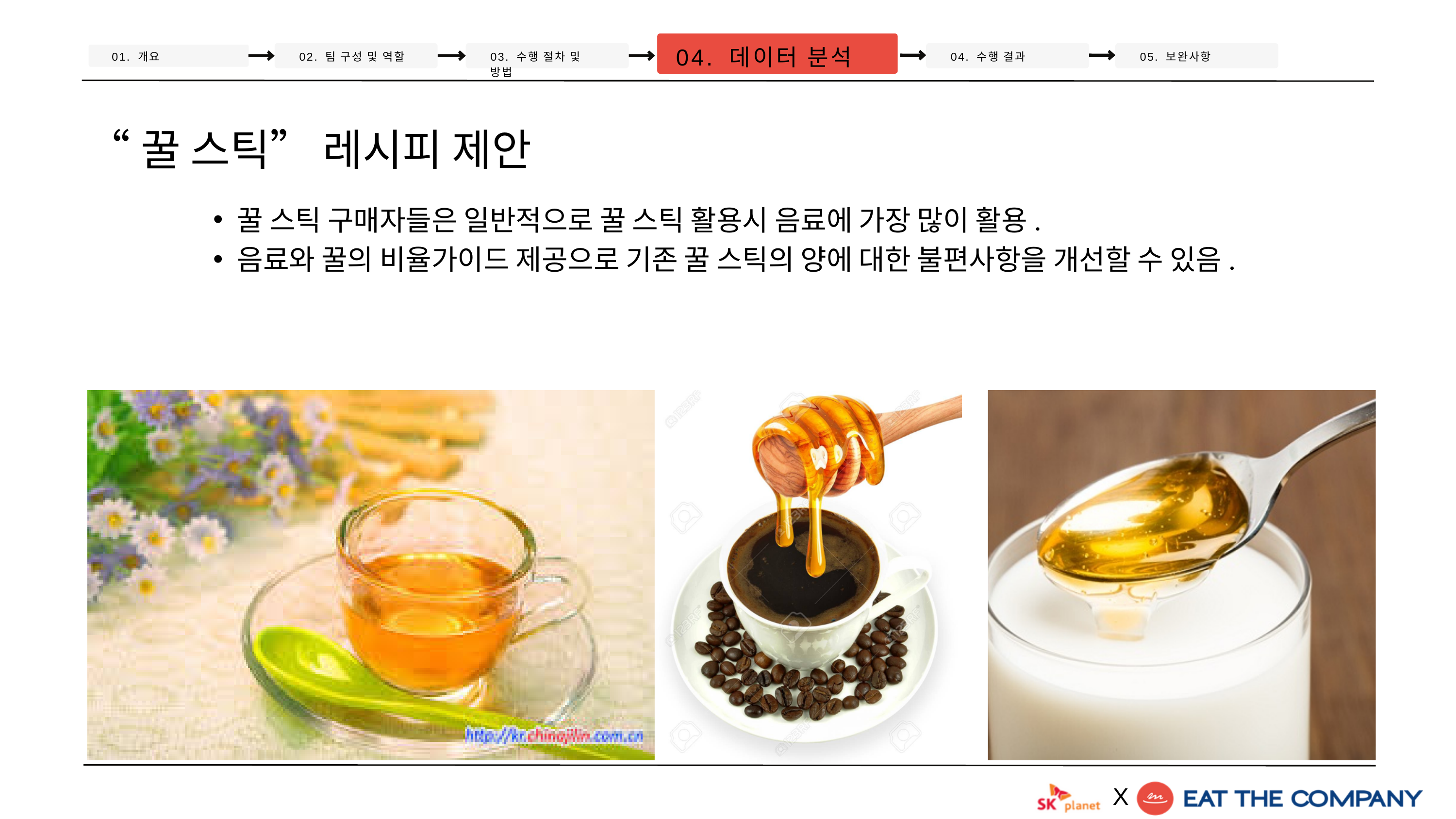

04. 데이터 분석

01. 개요

02. 팀 구성 및 역할

03. 수행 절차 및 방법

04. 수행 결과

05. 보완사항

“꿀 스틱” 레시피 제안

꿀 스틱 구매자들은 일반적으로 꿀 스틱 활용시 음료에 가장 많이 활용.
음료와 꿀의 비율가이드 제공으로 기존 꿀 스틱의 양에 대한 불편사항을 개선할 수 있음.

X